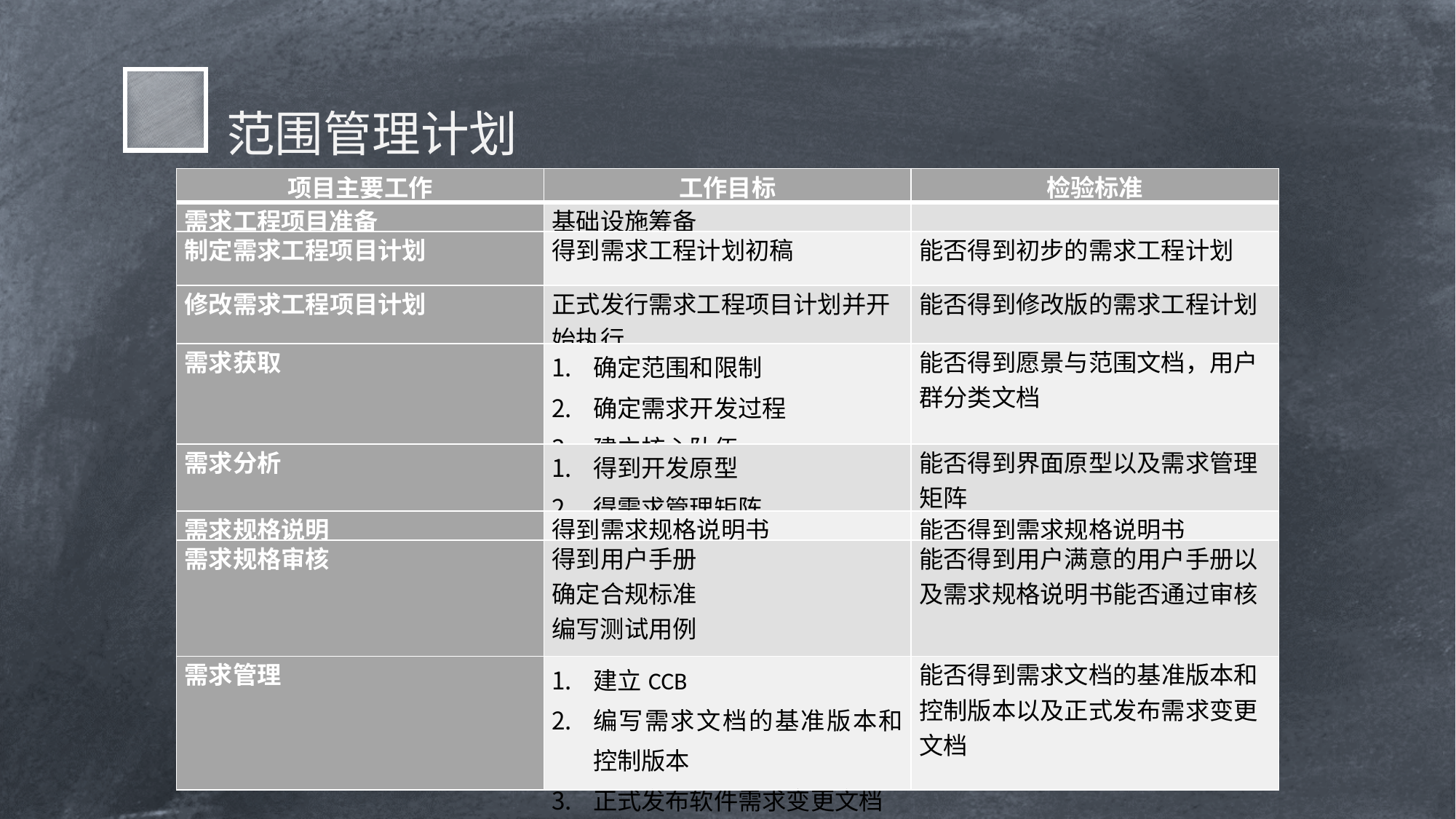

范围管理计划

| 项目主要工作 | 工作目标 | 检验标准 |
| --- | --- | --- |
| 需求工程项目准备 | 基础设施筹备 |  |
| 制定需求工程项目计划 | 得到需求工程计划初稿 | 能否得到初步的需求工程计划 |
| 修改需求工程项目计划 | 正式发行需求工程项目计划并开始执行 | 能否得到修改版的需求工程计划 |
| 需求获取 | 确定范围和限制 确定需求开发过程 建立核心队伍 | 能否得到愿景与范围文档，用户群分类文档 |
| 需求分析 | 得到开发原型 得需求管理矩阵 | 能否得到界面原型以及需求管理矩阵 |
| 需求规格说明 | 得到需求规格说明书 | 能否得到需求规格说明书 |
| 需求规格审核 | 得到用户手册 确定合规标准 编写测试用例 | 能否得到用户满意的用户手册以及需求规格说明书能否通过审核 |
| 需求管理 | 建立CCB 编写需求文档的基准版本和控制版本 正式发布软件需求变更文档 | 能否得到需求文档的基准版本和控制版本以及正式发布需求变更文档 |